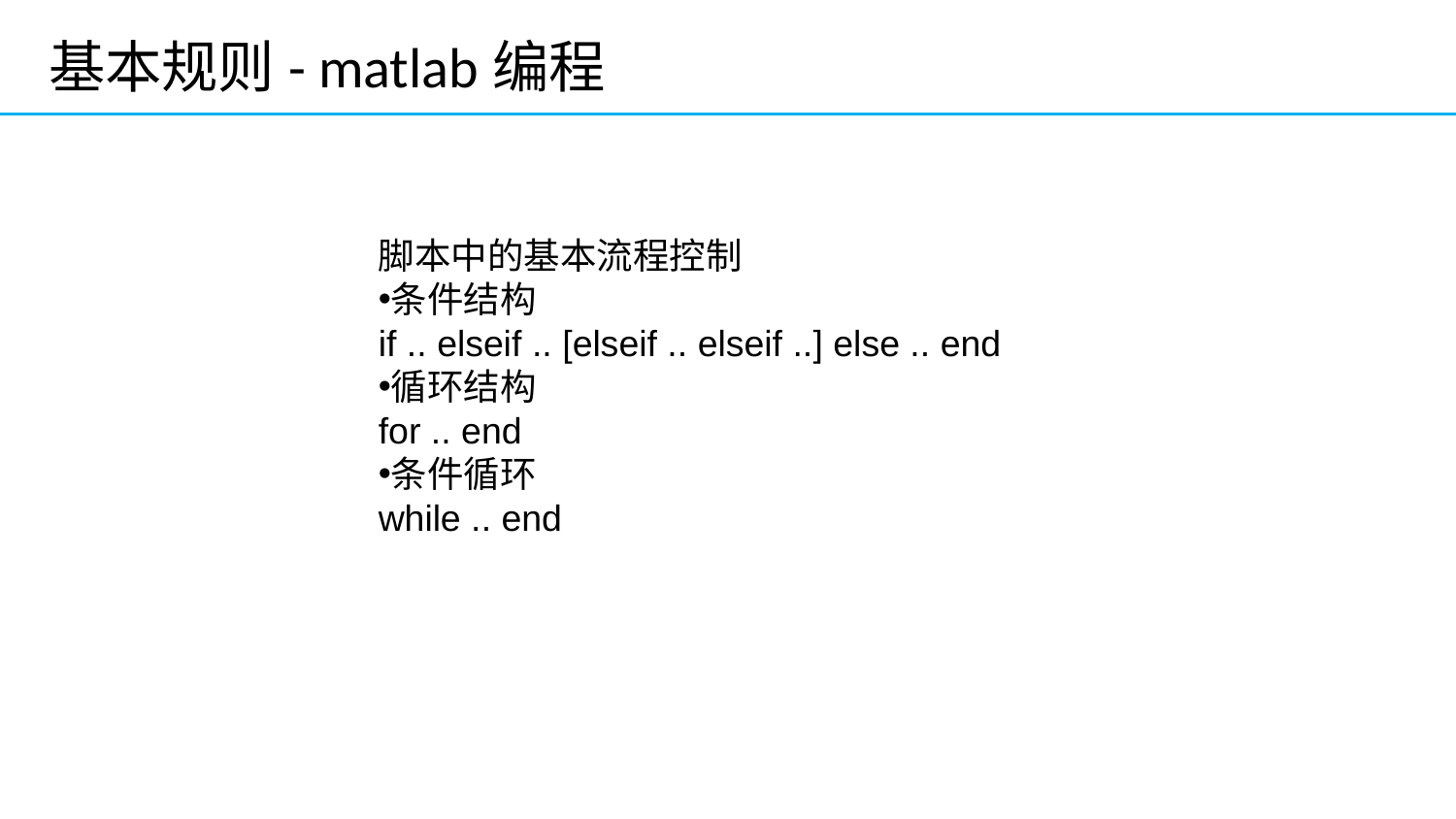

# 基本规则- matlab编程
脚本中的基本流程控制
条件结构
if .. elseif .. [elseif .. elseif ..] else .. end
循环结构
for .. end
条件循环
while .. end